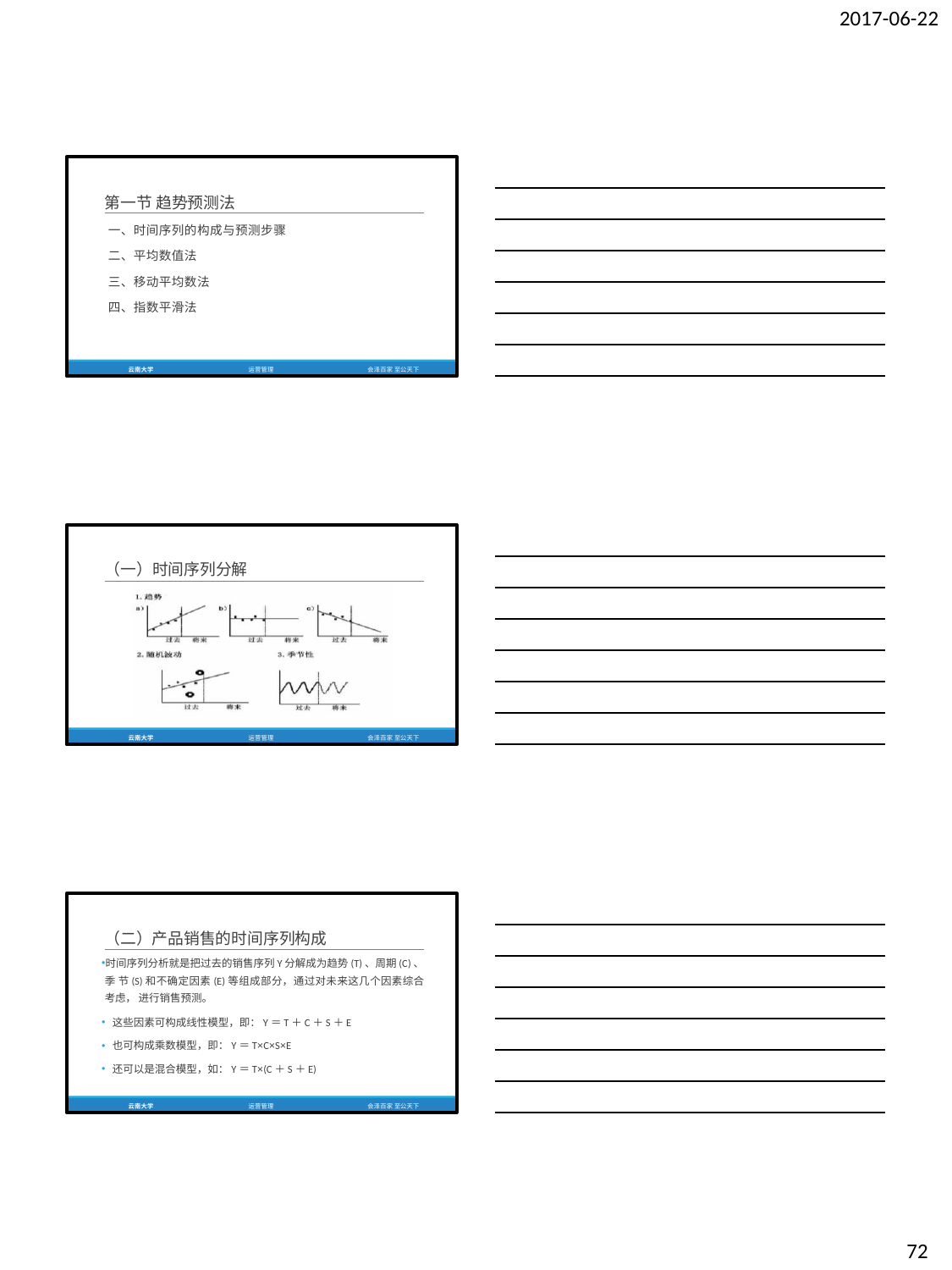

2017-06-22

第一节 趋势预测法
一、时间序列的构成与预测步骤 二、平均数值法
三、移动平均数法 四、指数平滑法

云南大学
运营管理
会泽百家 至公天下

（一）时间序列分解

云南大学
运营管理
会泽百家 至公天下

（二）产品销售的时间序列构成
时间序列分析就是把过去的销售序列Y分解成为趋势(T)、周期(C)、季 节(S)和不确定因素(E)等组成部分，通过对未来这几个因素综合考虑， 进行销售预测。

这些因素可构成线性模型，即：Y＝T＋C＋S＋E
也可构成乘数模型，即：Y＝T×C×S×E
还可以是混合模型，如：Y＝T×(C＋S＋E)

云南大学
运营管理
会泽百家 至公天下

72